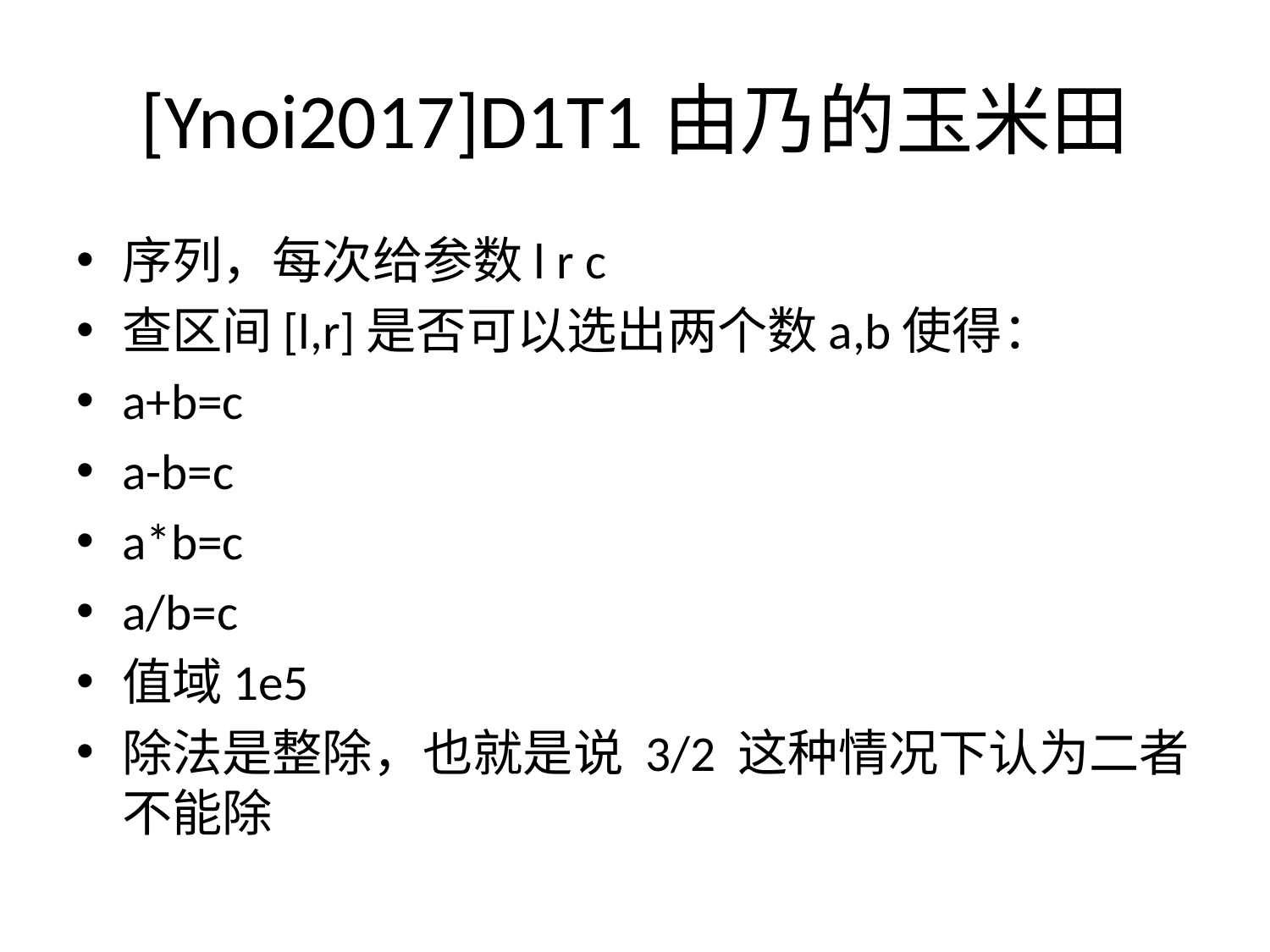

# [Ynoi2017]D1T1由乃的玉米田
序列，每次给参数l r c
查区间[l,r]是否可以选出两个数a,b使得：
a+b=c
a-b=c
a*b=c
a/b=c
值域1e5
除法是整除，也就是说 3/2 这种情况下认为二者不能除